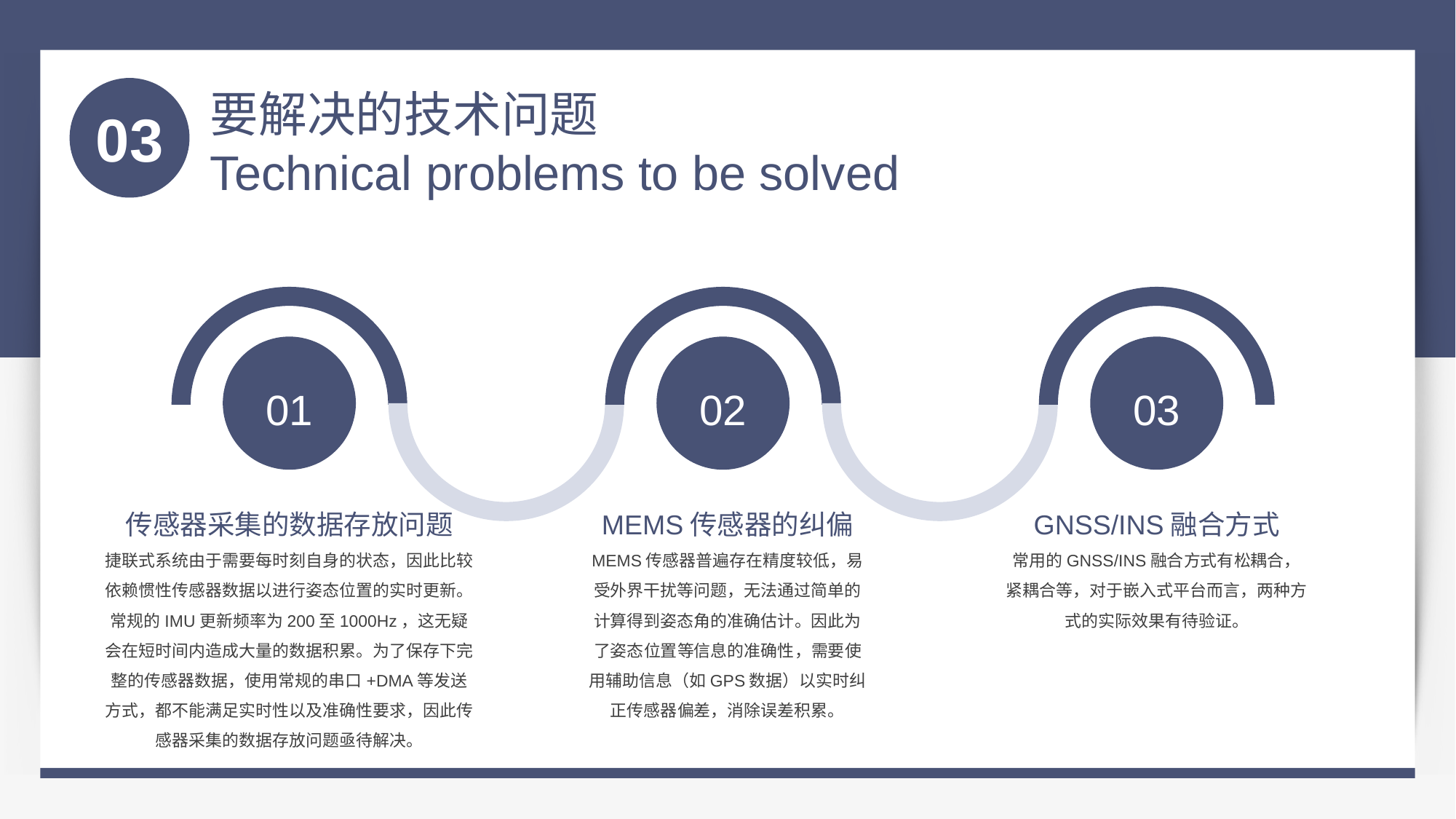

要解决的技术问题
Technical problems to be solved

03

01
02
03
传感器采集的数据存放问题
捷联式系统由于需要每时刻自身的状态，因此比较依赖惯性传感器数据以进行姿态位置的实时更新。常规的IMU更新频率为200至1000Hz，这无疑会在短时间内造成大量的数据积累。为了保存下完整的传感器数据，使用常规的串口+DMA等发送方式，都不能满足实时性以及准确性要求，因此传感器采集的数据存放问题亟待解决。
MEMS传感器的纠偏
MEMS传感器普遍存在精度较低，易受外界干扰等问题，无法通过简单的计算得到姿态角的准确估计。因此为了姿态位置等信息的准确性，需要使用辅助信息（如GPS数据）以实时纠正传感器偏差，消除误差积累。
GNSS/INS融合方式
常用的GNSS/INS融合方式有松耦合，紧耦合等，对于嵌入式平台而言，两种方式的实际效果有待验证。